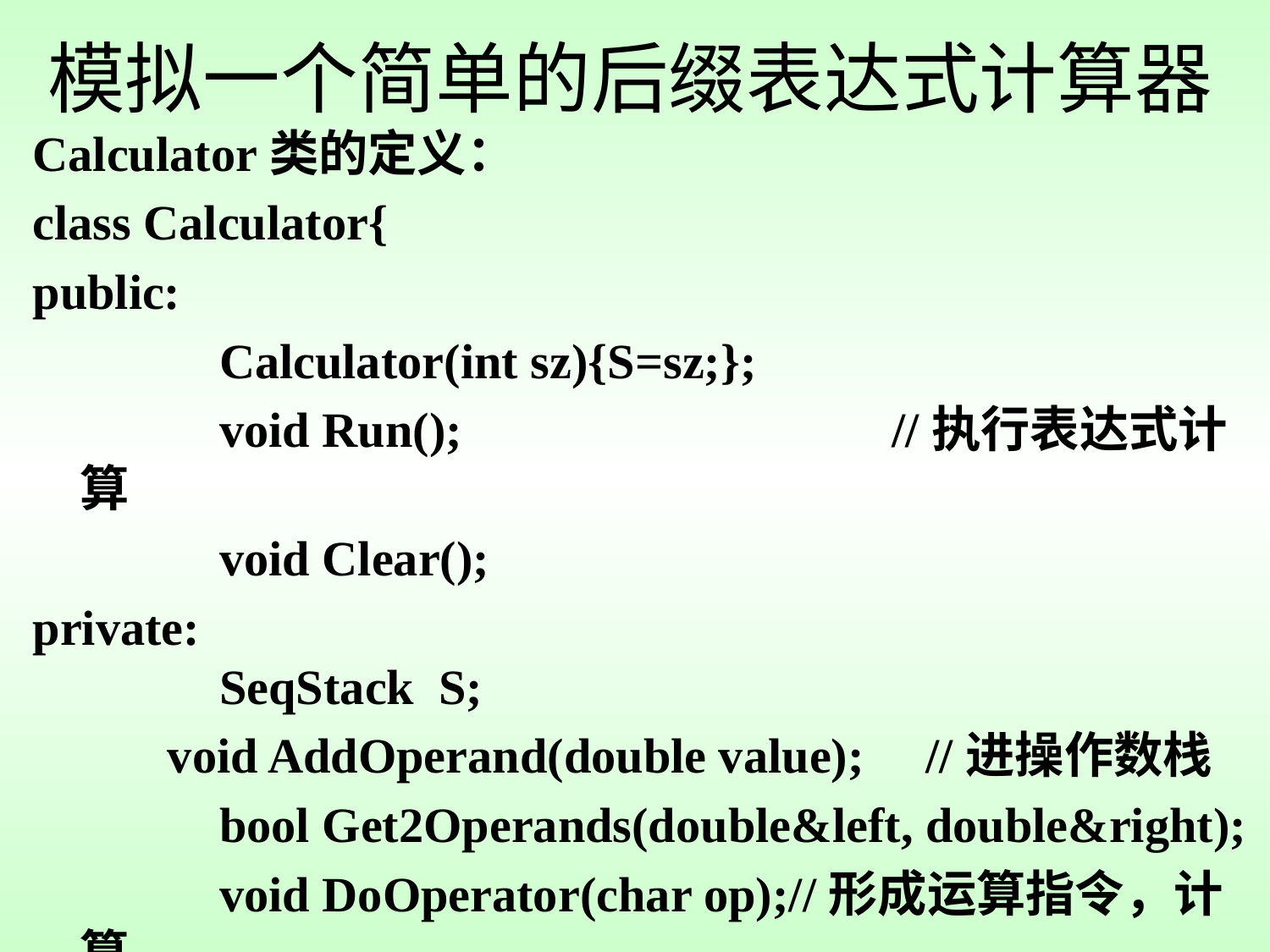

# 模拟一个简单的后缀表达式计算器
Calculator类的定义：
class Calculator{
public:
		 Calculator(int sz){S=sz;};
		 void Run();                                   //执行表达式计算
		 void Clear();
private:
	 SeqStack  S;
           void AddOperand(double value);     //进操作数栈
		 bool Get2Operands(double&left, double&right);
		 void DoOperator(char op);//形成运算指令，计算
	};